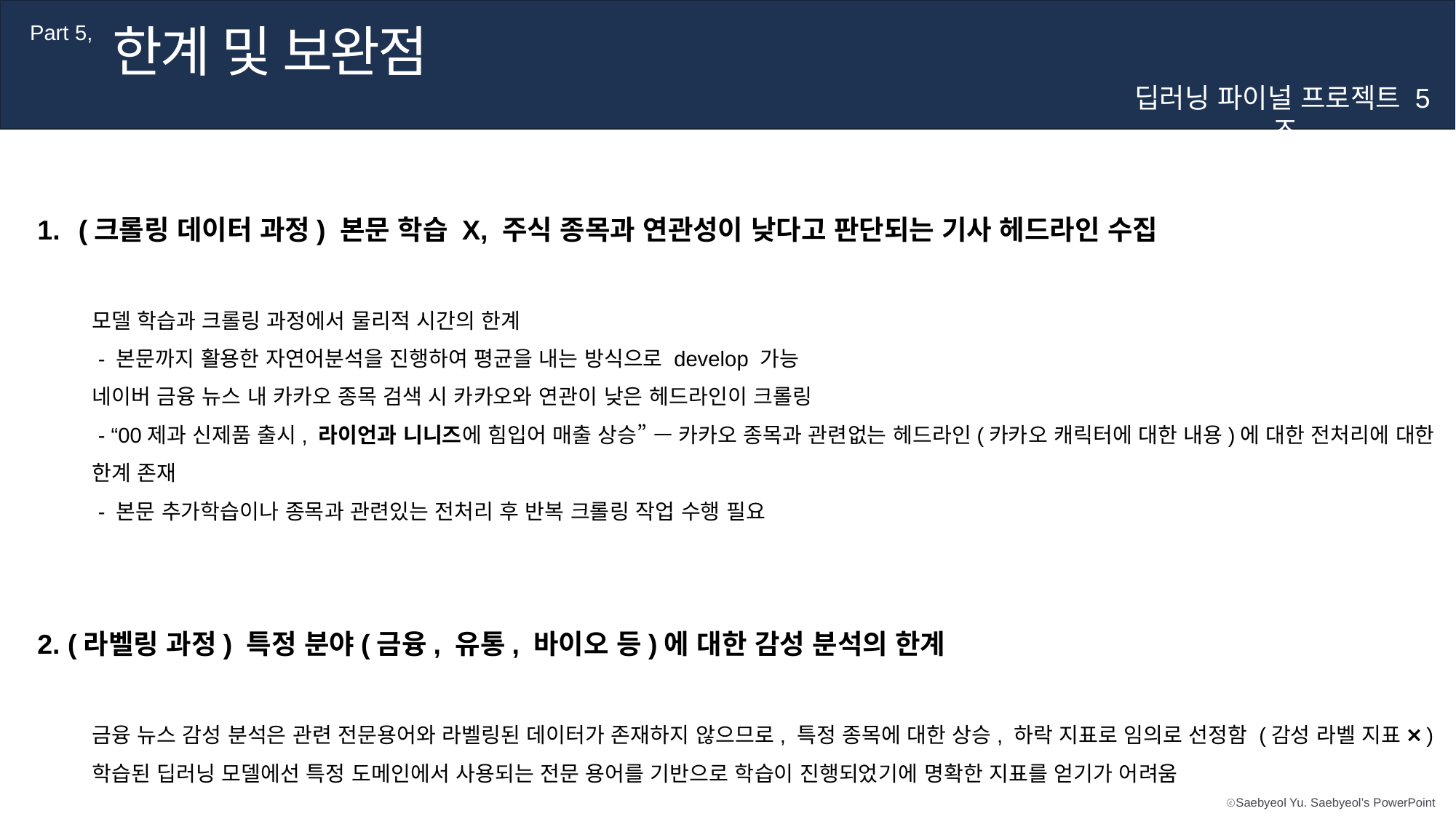

한계 및 보완점
Part 5,
딥러닝 파이널 프로젝트 5조
(크롤링 데이터 과정) 본문 학습 X, 주식 종목과 연관성이 낮다고 판단되는 기사 헤드라인 수집

모델 학습과 크롤링 과정에서 물리적 시간의 한계
 - 본문까지 활용한 자연어분석을 진행하여 평균을 내는 방식으로 develop 가능
네이버 금융 뉴스 내 카카오 종목 검색 시 카카오와 연관이 낮은 헤드라인이 크롤링
 - “00제과 신제품 출시, 라이언과 니니즈에 힘입어 매출 상승” — 카카오 종목과 관련없는 헤드라인(카카오 캐릭터에 대한 내용)에 대한 전처리에 대한 한계 존재
 - 본문 추가학습이나 종목과 관련있는 전처리 후 반복 크롤링 작업 수행 필요

2. (라벨링 과정) 특정 분야(금융, 유통, 바이오 등)에 대한 감성 분석의 한계

금융 뉴스 감성 분석은 관련 전문용어와 라벨링된 데이터가 존재하지 않으므로, 특정 종목에 대한 상승, 하락 지표로 임의로 선정함 (감성 라벨 지표 ❌)
학습된 딥러닝 모델에선 특정 도메인에서 사용되는 전문 용어를 기반으로 학습이 진행되었기에 명확한 지표를 얻기가 어려움